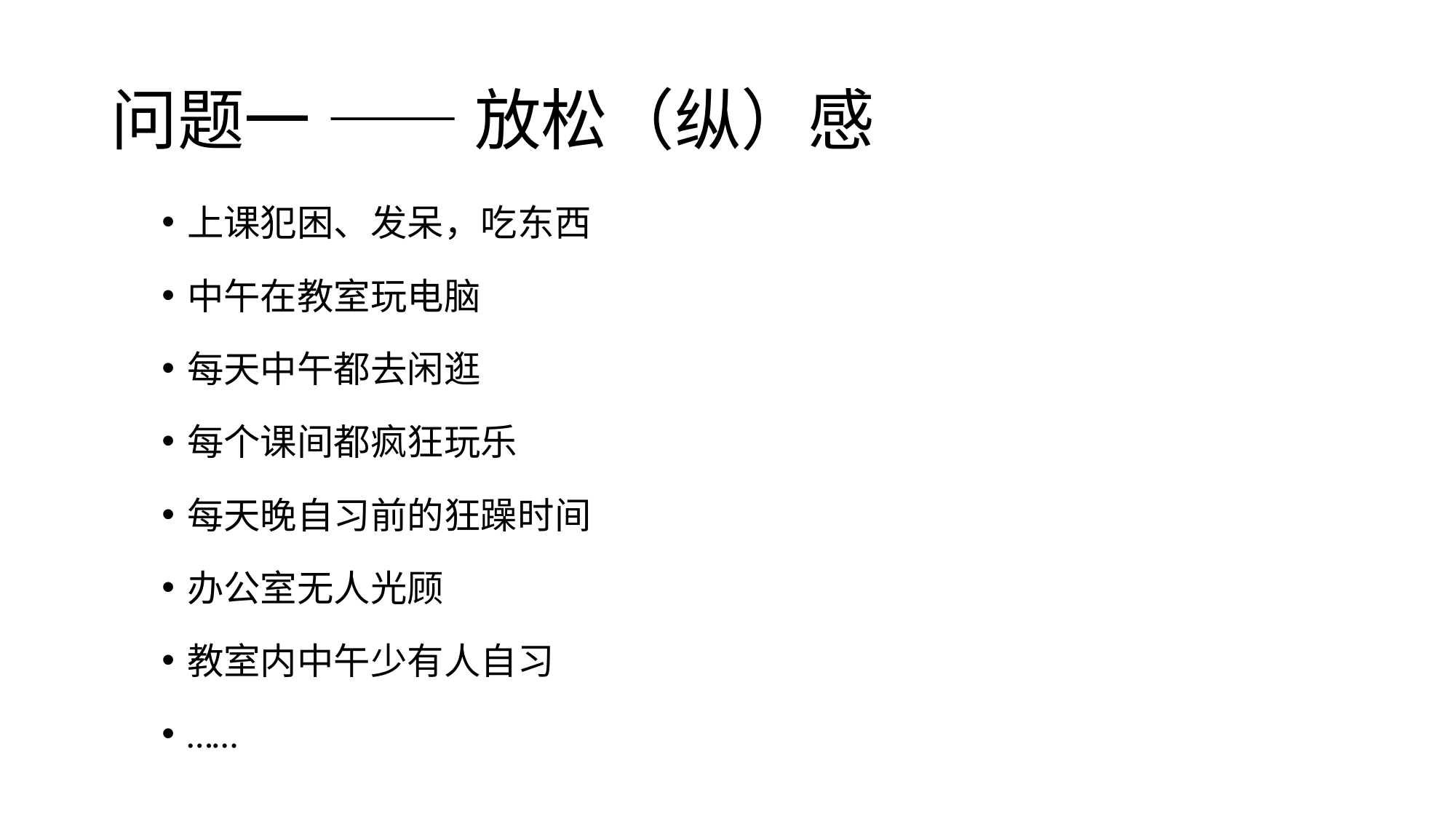

# 问题一 —— 放松（纵）感
上课犯困、发呆，吃东西
中午在教室玩电脑
每天中午都去闲逛
每个课间都疯狂玩乐
每天晚自习前的狂躁时间
办公室无人光顾
教室内中午少有人自习
……